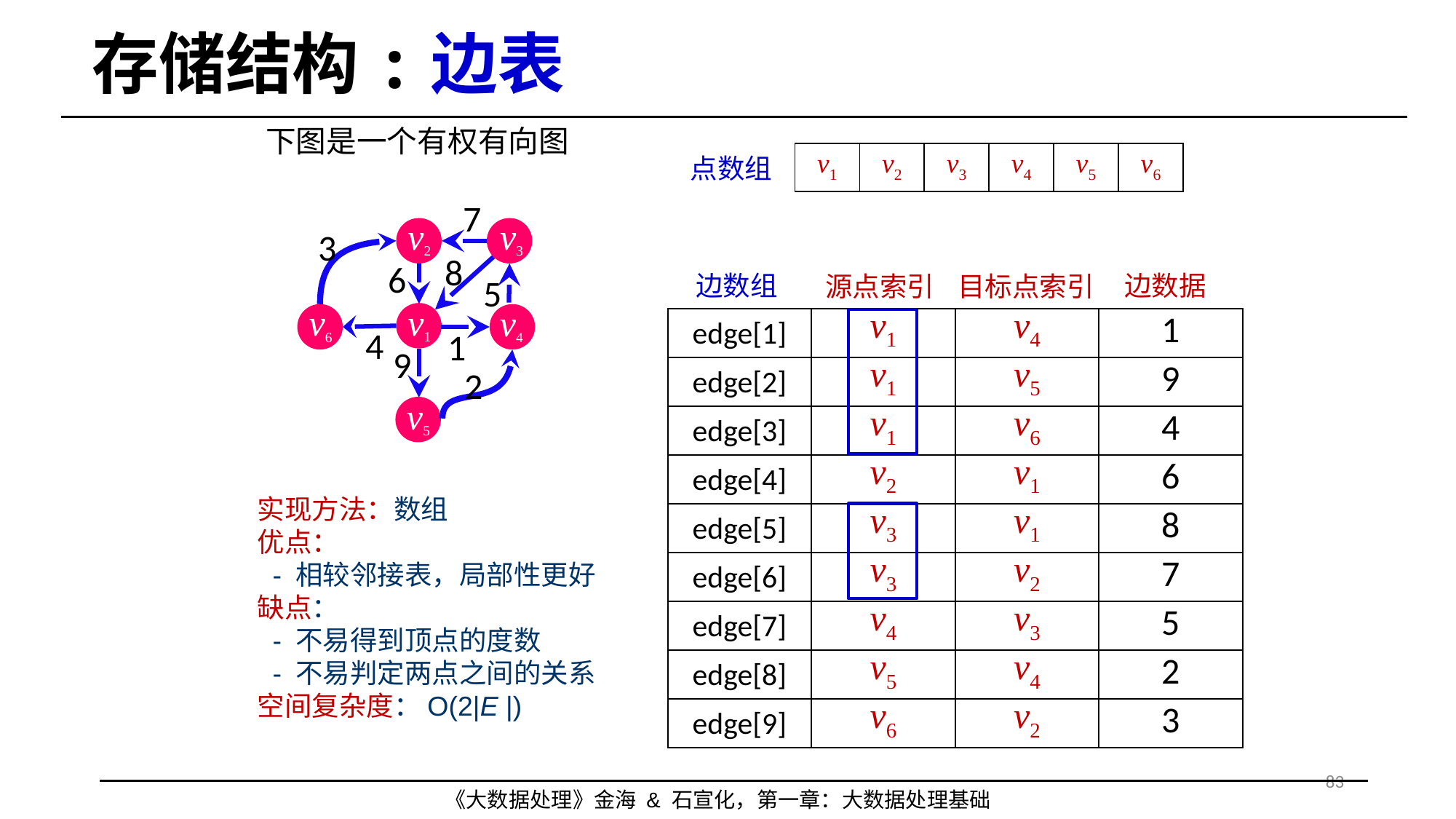

# 存储结构:边表
下图是一个有权有向图
| v1 | v2 | v3 | v4 | v5 | v6 |
| --- | --- | --- | --- | --- | --- |
点数组
7
v2
v3

3
8
6
边数组
边数据
源点索引
目标点索引
5
v1
v6
v4

| edge[1] | v1 | v4 | 1 |
| --- | --- | --- | --- |
| edge[2] | v1 | v5 | 9 |
| edge[3] | v1 | v6 | 4 |
| edge[4] | v2 | v1 | 6 |
| edge[5] | v3 | v1 | 8 |
| edge[6] | v3 | v2 | 7 |
| edge[7] | v4 | v3 | 5 |
| edge[8] | v5 | v4 | 2 |
| edge[9] | v6 | v2 | 3 |

4
1
9
2
v5

实现方法：数组
优点：
  - 相较邻接表，局部性更好
缺点：
  - 不易得到顶点的度数
  - 不易判定两点之间的关系
空间复杂度：O(2|E |)

83